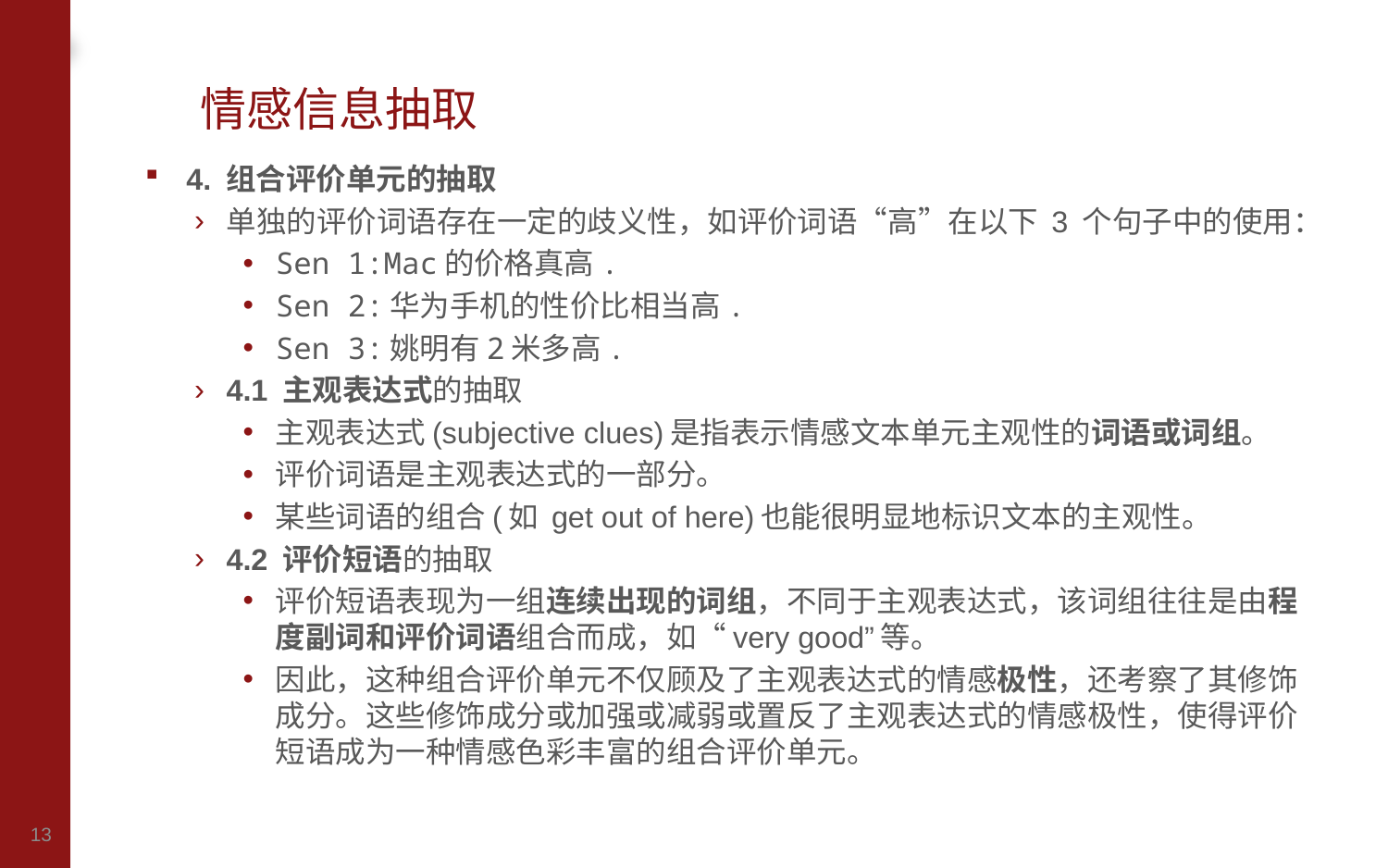

# 情感信息抽取
4. 组合评价单元的抽取
单独的评价词语存在一定的歧义性，如评价词语“高”在以下 3 个句子中的使用：
Sen 1:Mac的价格真高.
Sen 2:华为手机的性价比相当高.
Sen 3:姚明有2米多高.
4.1 主观表达式的抽取
主观表达式(subjective clues)是指表示情感文本单元主观性的词语或词组。
评价词语是主观表达式的一部分。
某些词语的组合(如 get out of here)也能很明显地标识文本的主观性。
4.2 评价短语的抽取
评价短语表现为一组连续出现的词组，不同于主观表达式，该词组往往是由程度副词和评价词语组合而成，如“very good”等。
因此，这种组合评价单元不仅顾及了主观表达式的情感极性，还考察了其修饰成分。这些修饰成分或加强或减弱或置反了主观表达式的情感极性，使得评价短语成为一种情感色彩丰富的组合评价单元。
13